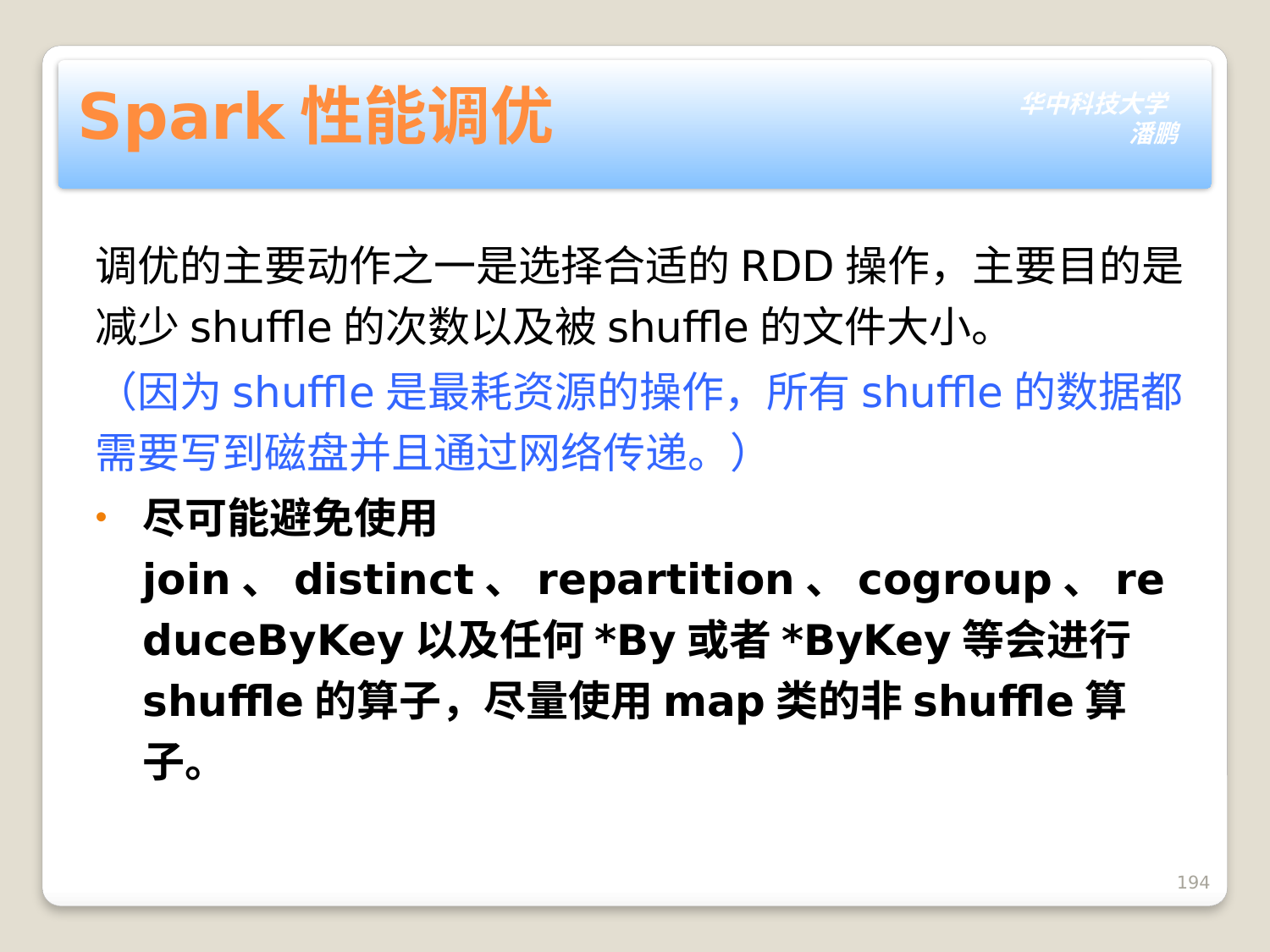

# Spark性能调优
调优的主要动作之一是选择合适的RDD操作，主要目的是减少shuffle的次数以及被shuffle的文件大小。
（因为shuffle是最耗资源的操作，所有shuffle的数据都需要写到磁盘并且通过网络传递。）
尽可能避免使用join、distinct、repartition、cogroup、reduceByKey以及任何*By或者*ByKey等会进行shuffle的算子，尽量使用map类的非shuffle算子。
194